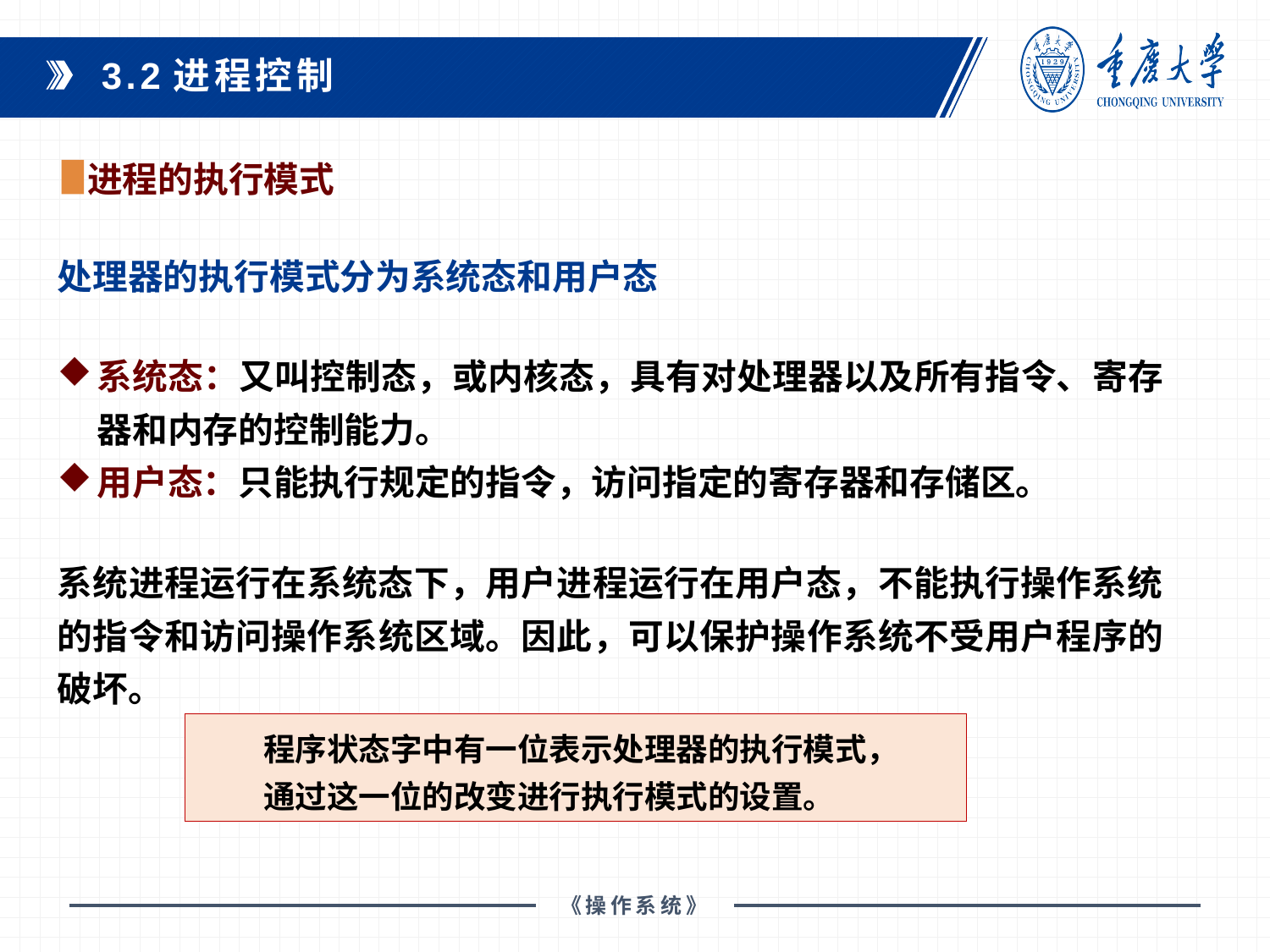

3.2进程控制

进程的执行模式

处理器的执行模式分为系统态和用户态

系统态：又叫控制态，或内核态，具有对处理器以及所有指令、寄存器和内存的控制能力。
用户态：只能执行规定的指令，访问指定的寄存器和存储区。

系统进程运行在系统态下，用户进程运行在用户态，不能执行操作系统的指令和访问操作系统区域。因此，可以保护操作系统不受用户程序的破坏。

   程序状态字中有一位表示处理器的执行模式，
   通过这一位的改变进行执行模式的设置。